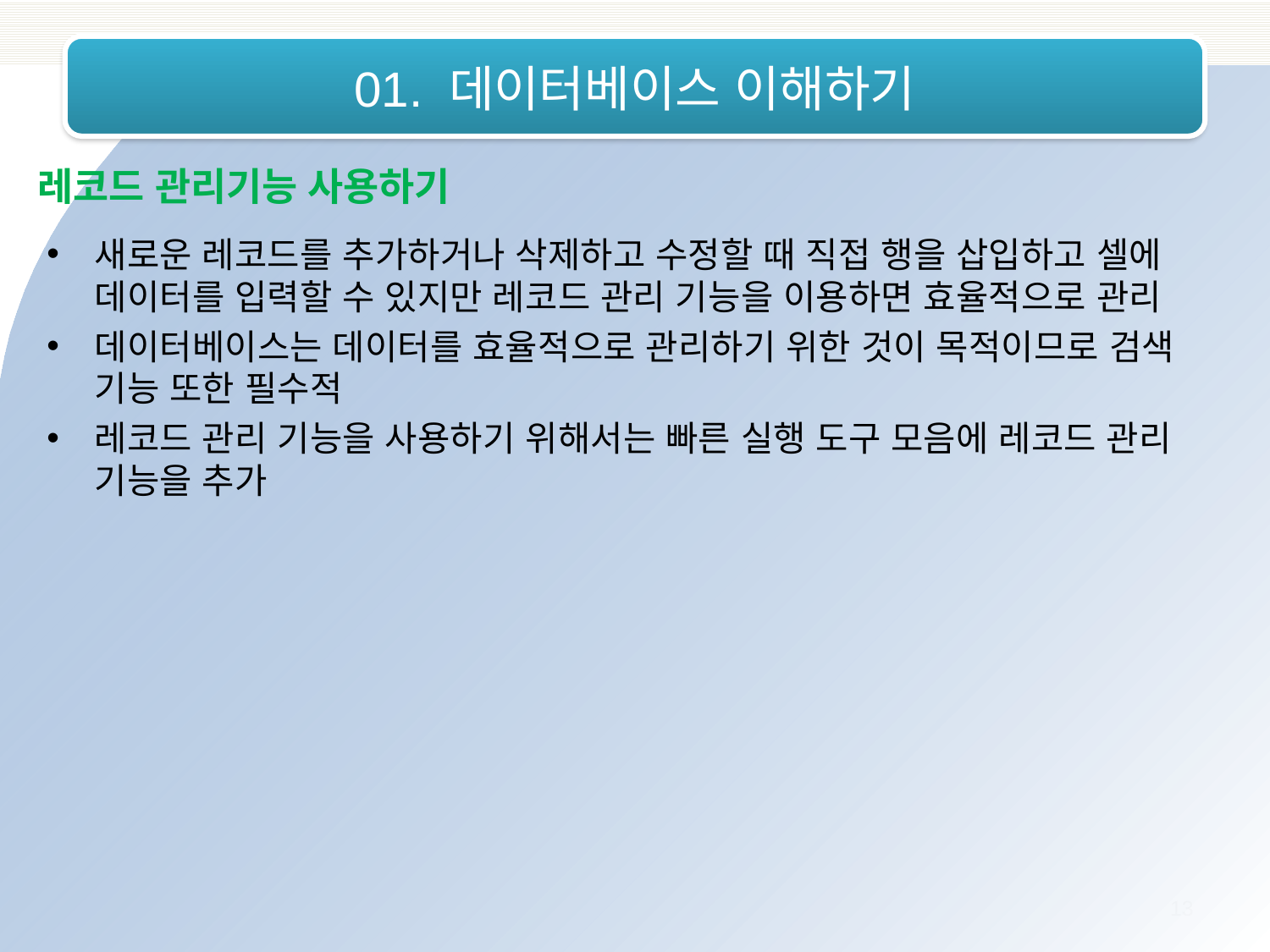

# 01. 데이터베이스 이해하기
레코드 관리기능 사용하기
새로운 레코드를 추가하거나 삭제하고 수정할 때 직접 행을 삽입하고 셀에 데이터를 입력할 수 있지만 레코드 관리 기능을 이용하면 효율적으로 관리
데이터베이스는 데이터를 효율적으로 관리하기 위한 것이 목적이므로 검색 기능 또한 필수적
레코드 관리 기능을 사용하기 위해서는 빠른 실행 도구 모음에 레코드 관리 기능을 추가
13